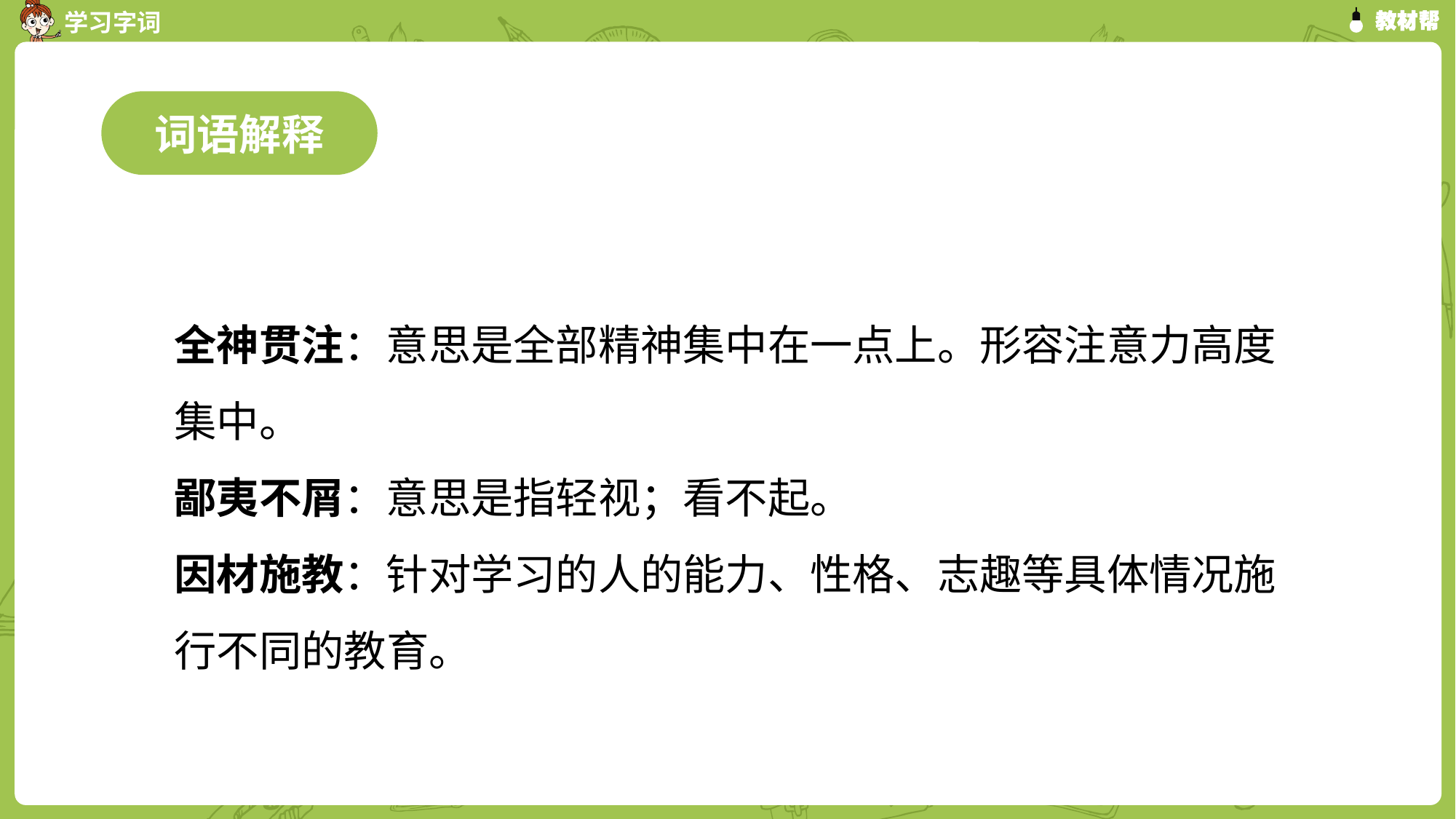

词语解释
全神贯注：意思是全部精神集中在一点上。形容注意力高度集中。
鄙夷不屑：意思是指轻视；看不起。
因材施教：针对学习的人的能力、性格、志趣等具体情况施行不同的教育。